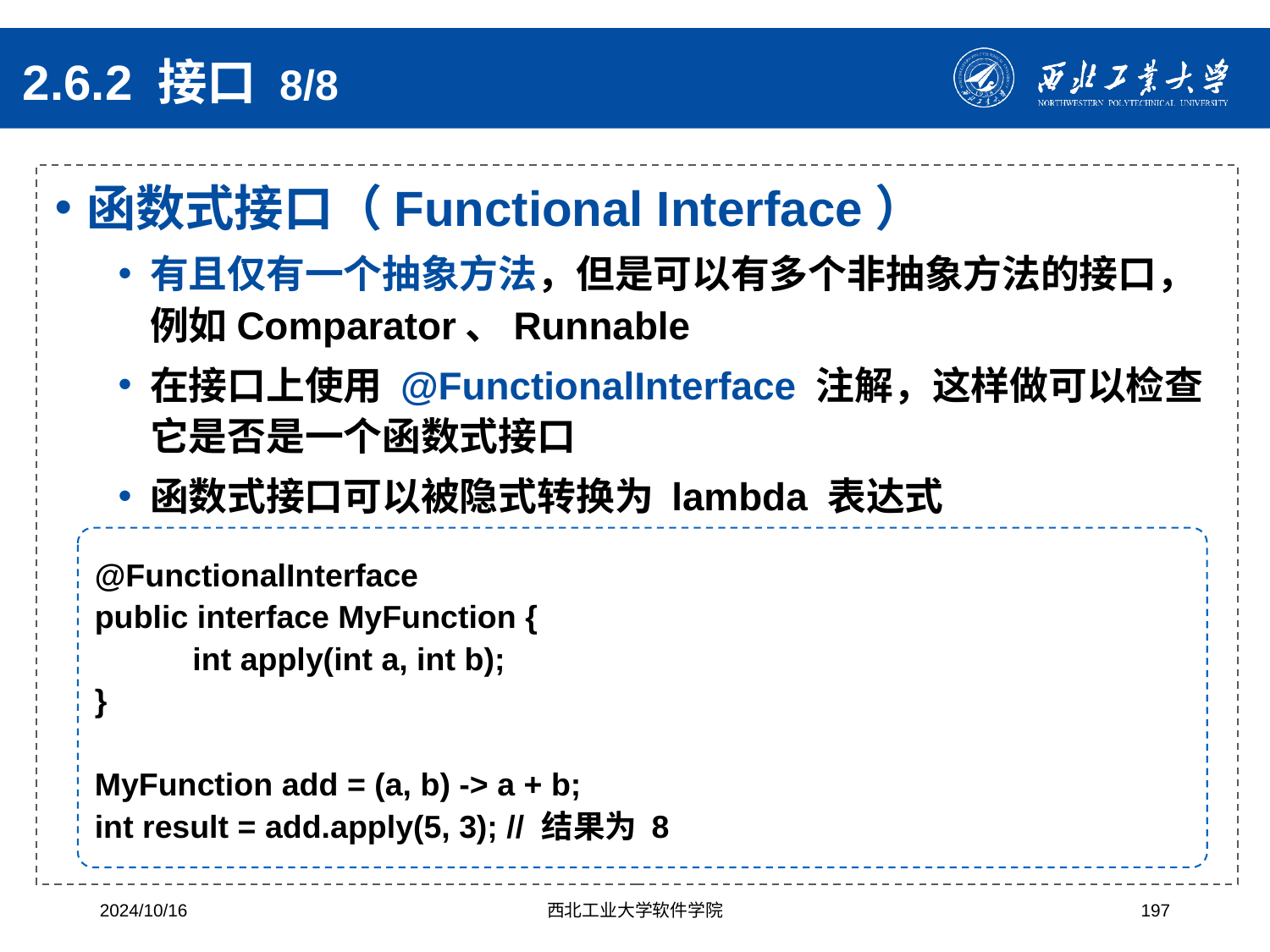

# 2.6.2 接口 8/8
函数式接口（Functional Interface）
有且仅有一个抽象方法，但是可以有多个非抽象方法的接口，例如Comparator、Runnable
在接口上使用 @FunctionalInterface 注解，这样做可以检查它是否是一个函数式接口
函数式接口可以被隐式转换为 lambda 表达式
@FunctionalInterface
public interface MyFunction {
           int apply(int a, int b);
}

MyFunction add = (a, b) -> a + b;
int result = add.apply(5, 3); // 结果为 8
2024/10/16
西北工业大学软件学院
197